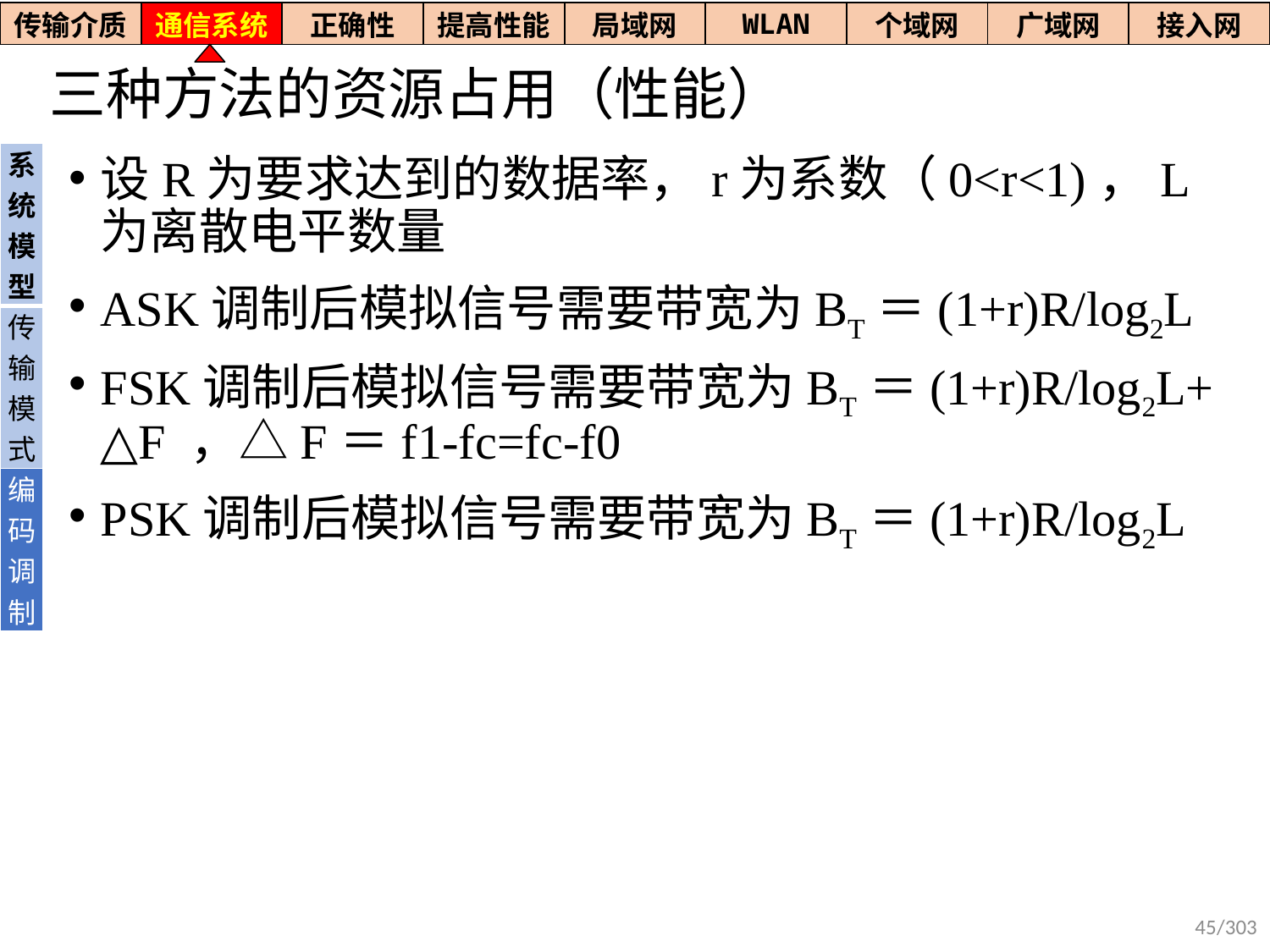

| 传输介质 | 通信系统 | 正确性 | 提高性能 | 局域网 | WLAN | 个域网 | 广域网 | 接入网 |
| --- | --- | --- | --- | --- | --- | --- | --- | --- |

# 三种方法的资源占用（性能）
| 系统模型 |
| --- |
| 传输模式 |
| 编码调制 |
设R为要求达到的数据率，r为系数（0<r<1)，L为离散电平数量
ASK调制后模拟信号需要带宽为BT＝(1+r)R/log2L
FSK调制后模拟信号需要带宽为BT＝(1+r)R/log2L+ △F ，△F＝f1-fc=fc-f0
PSK调制后模拟信号需要带宽为BT＝(1+r)R/log2L

45/303